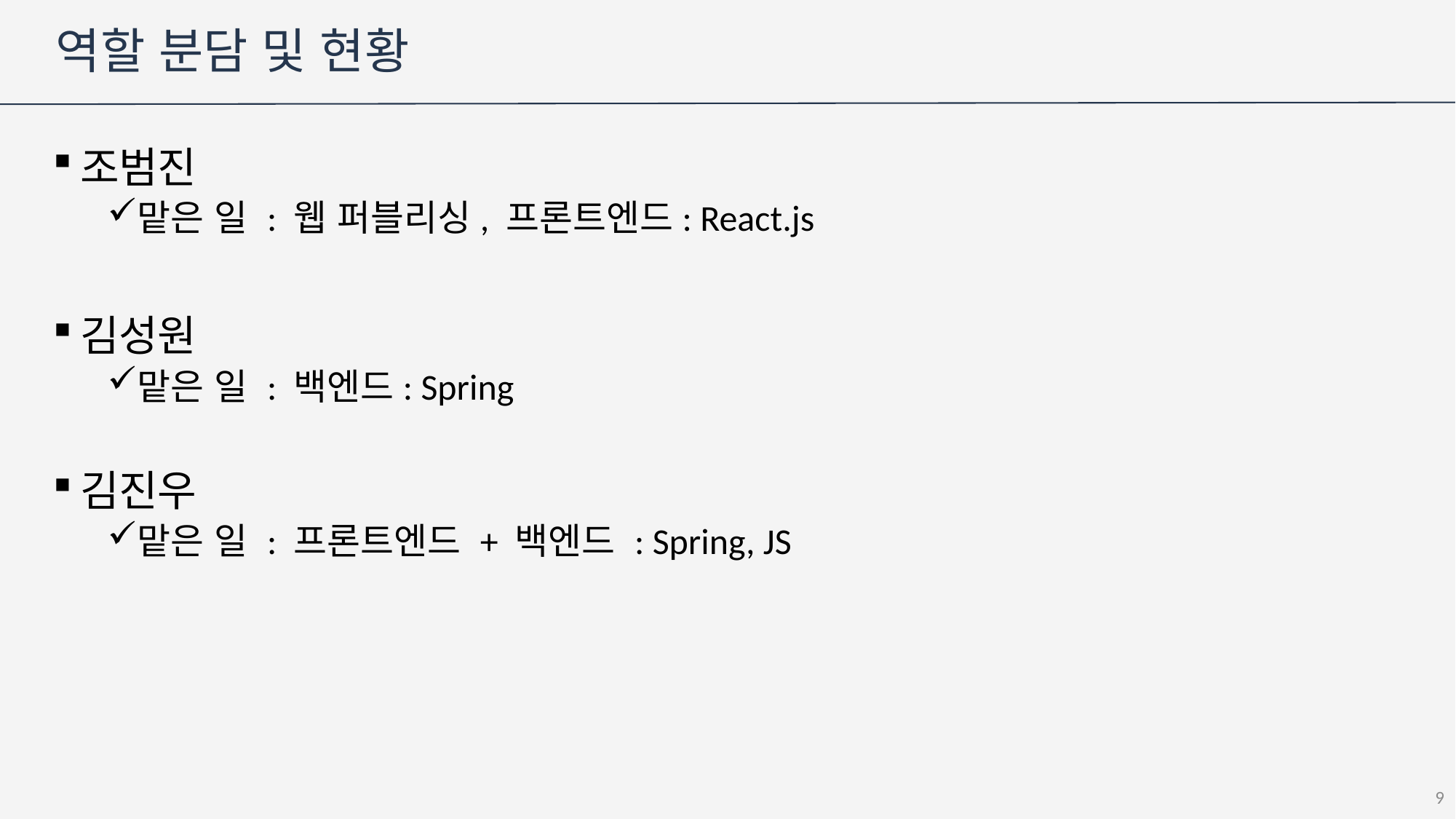

# 역할 분담 및 현황
조범진
맡은 일 : 웹 퍼블리싱, 프론트엔드: React.js

김성원
맡은 일 : 백엔드: Spring

김진우
맡은 일 : 프론트엔드 + 백엔드 : Spring, JS
9